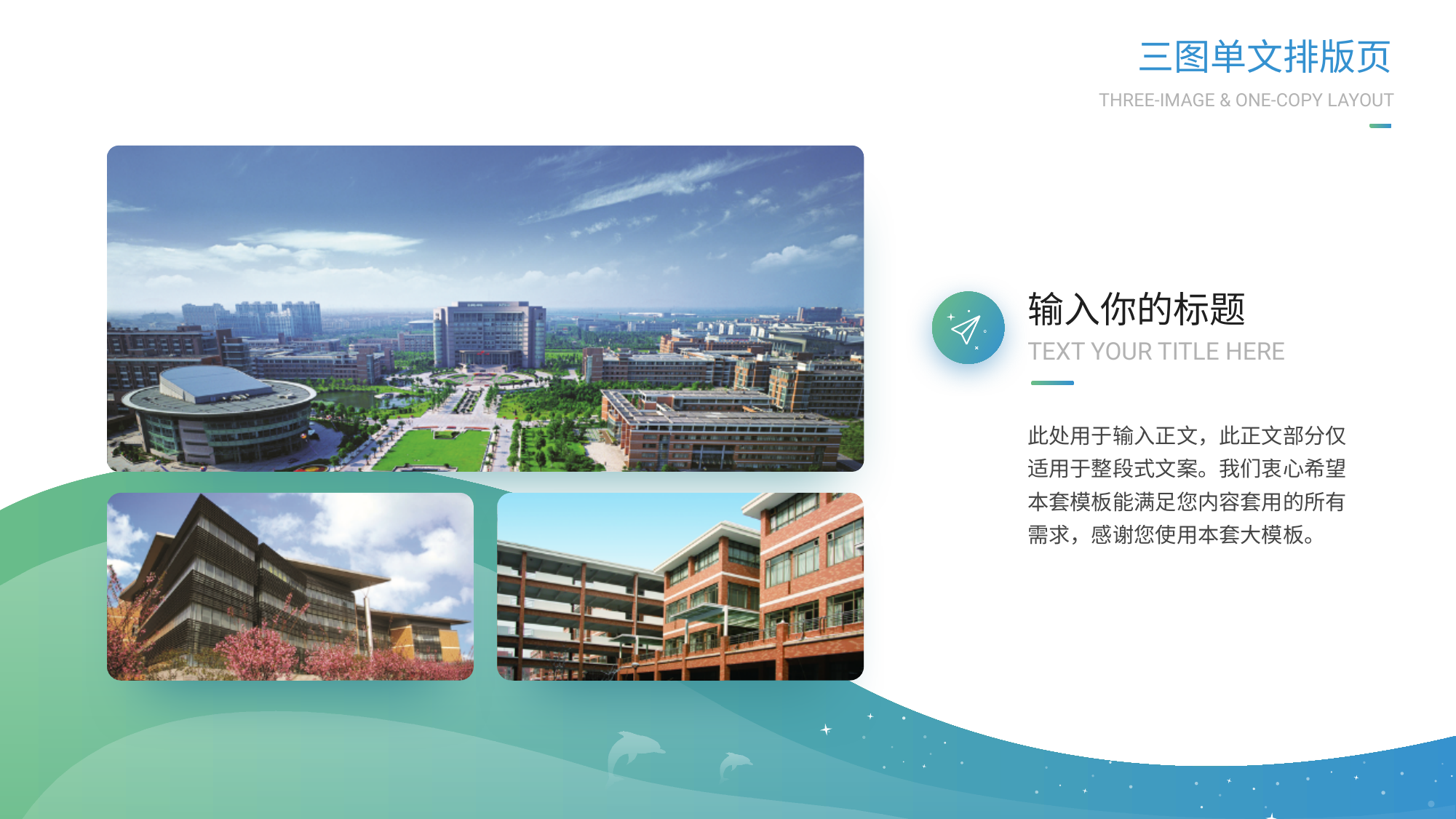

三图单文排版页
THREE-IMAGE & ONE-COPY LAYOUT

输入你的标题
TEXT YOUR TITLE HERE

此处用于输入正文，此正文部分仅适用于整段式文案。我们衷心希望本套模板能满足您内容套用的所有需求，感谢您使用本套大模板。